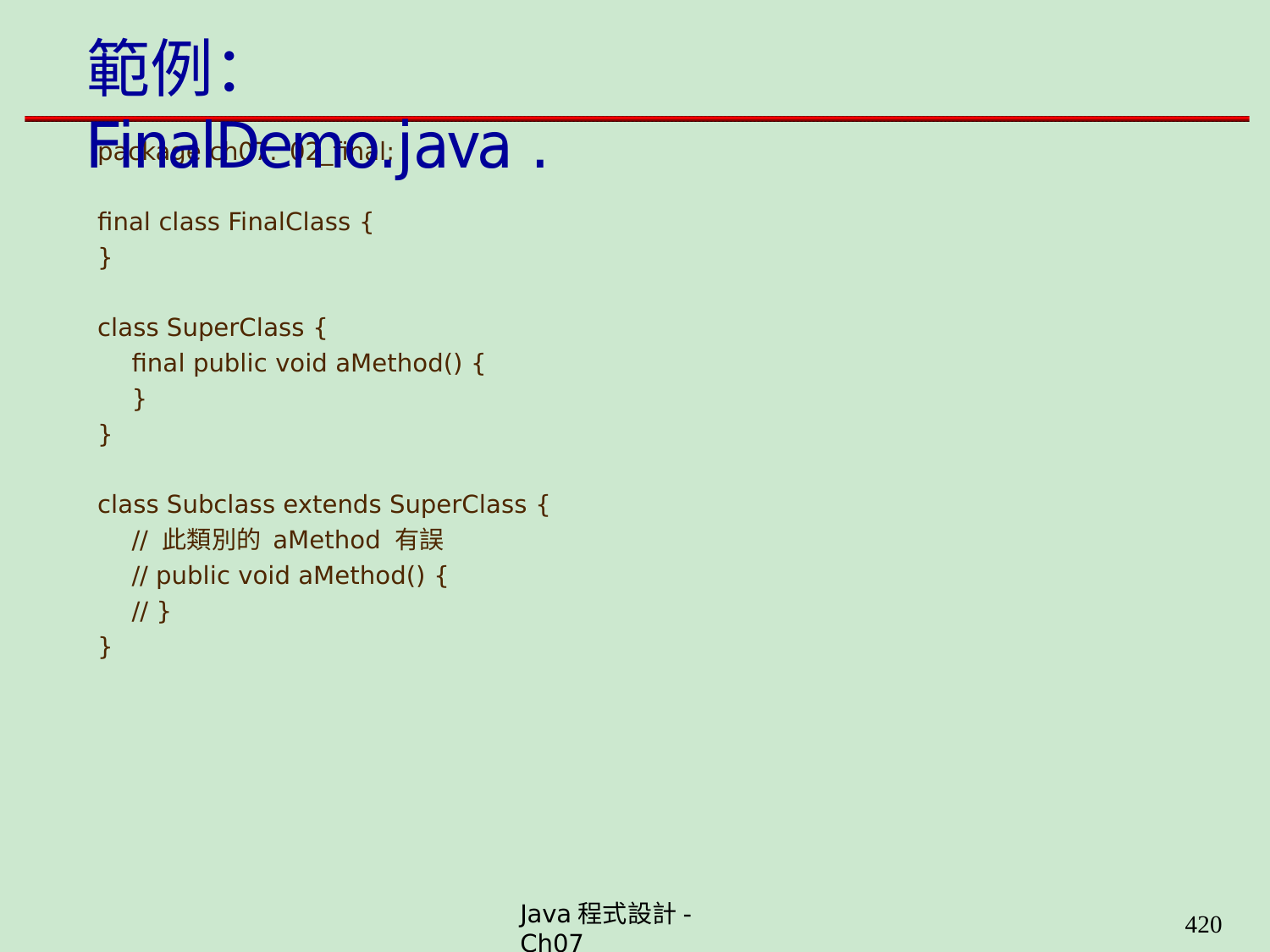

# 範例：FinalDemo.java .
package ch07._02_final;

final class FinalClass {
}

class SuperClass {
final public void aMethod() {
}
}

class Subclass extends SuperClass {
// 此類別的 aMethod 有誤
// public void aMethod() {
// }
}
Java程式設計-Ch07
420